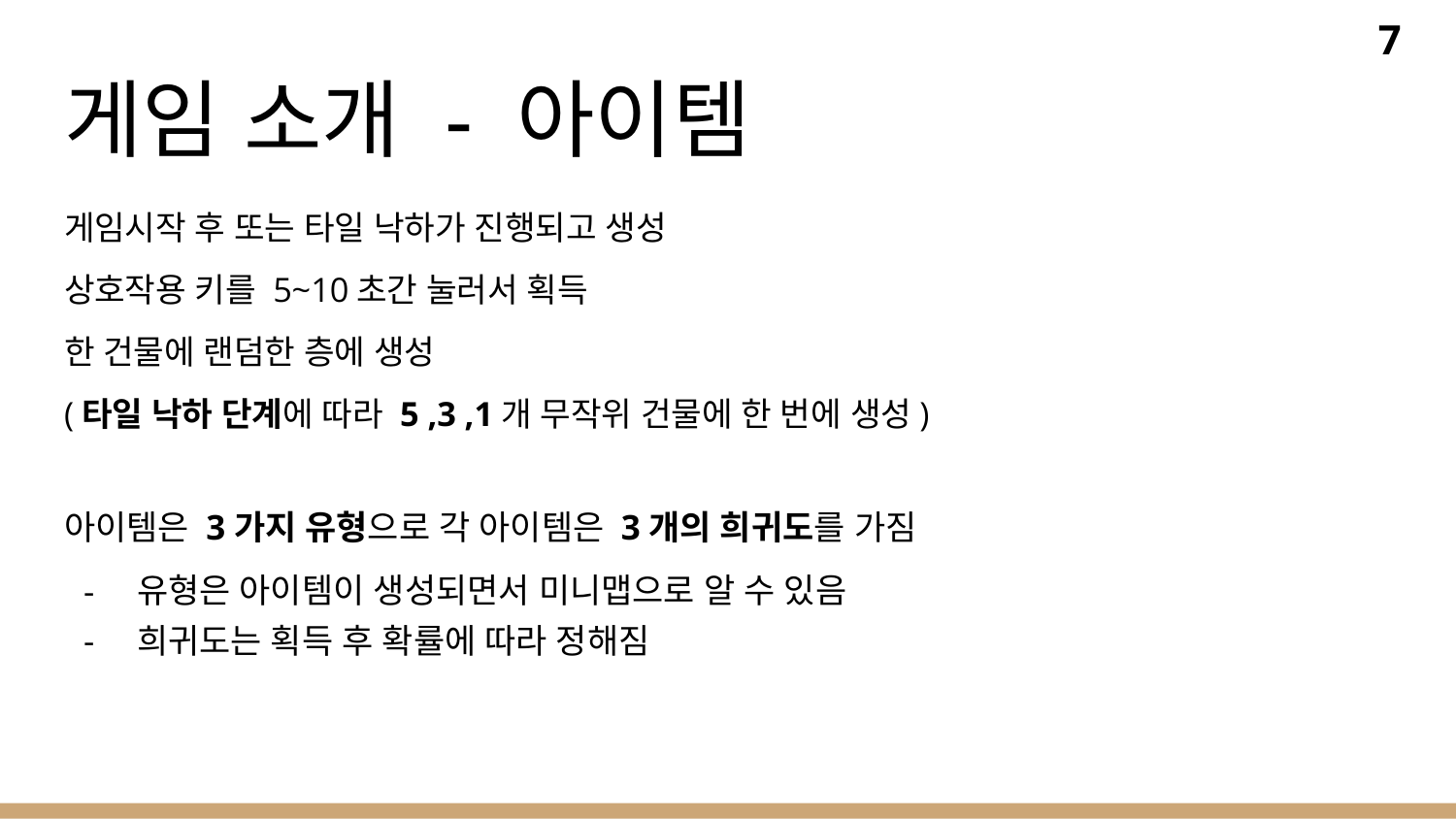

7
# 게임 소개 - 아이템
게임시작 후 또는 타일 낙하가 진행되고 생성
상호작용 키를 5~10초간 눌러서 획득
한 건물에 랜덤한 층에 생성
(타일 낙하 단계에 따라 5 ,3 ,1개 무작위 건물에 한 번에 생성)

아이템은 3가지 유형으로 각 아이템은 3개의 희귀도를 가짐
유형은 아이템이 생성되면서 미니맵으로 알 수 있음
희귀도는 획득 후 확률에 따라 정해짐